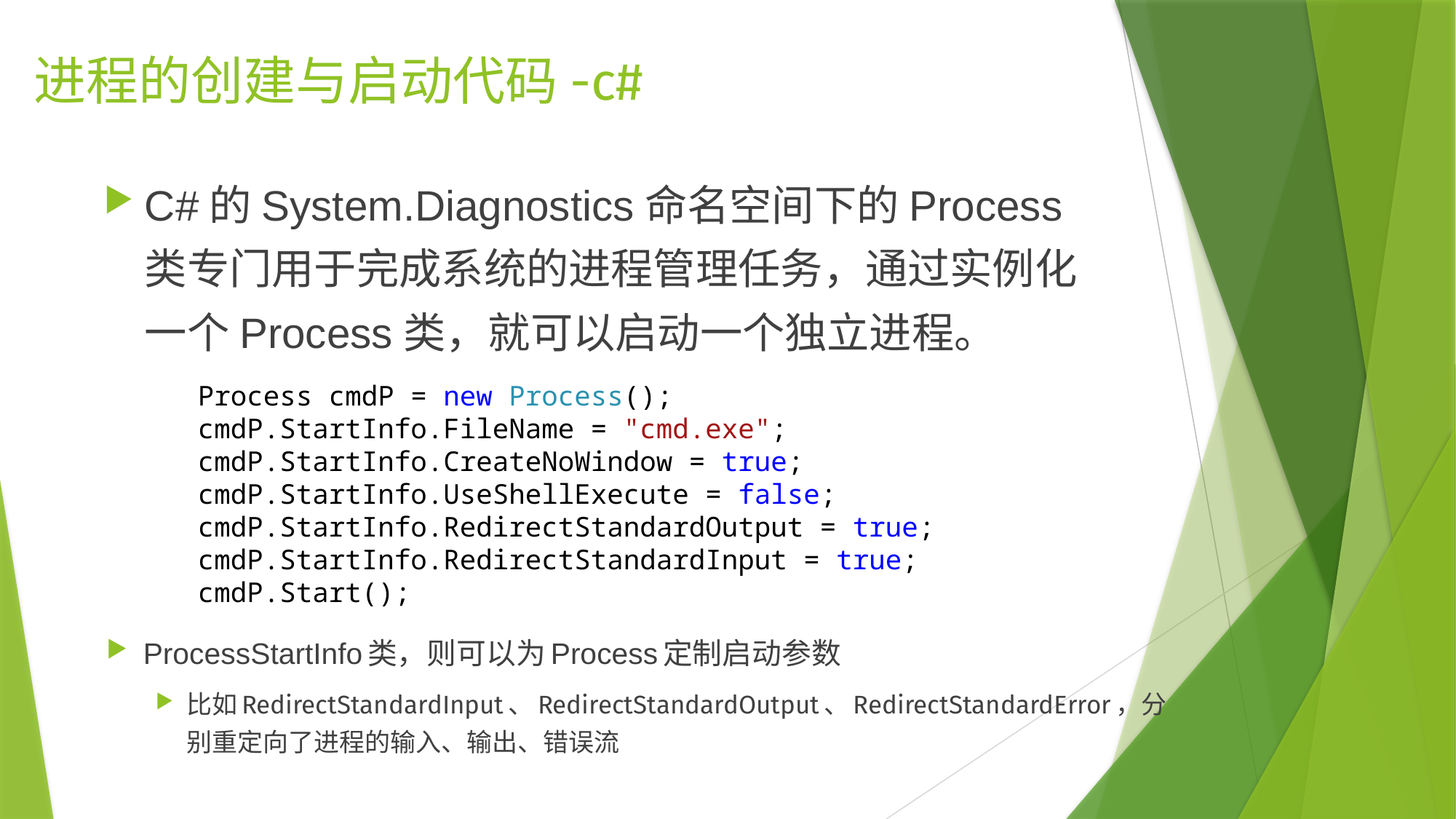

# 进程的创建与启动代码-c#
C#的System.Diagnostics命名空间下的Process类专门用于完成系统的进程管理任务，通过实例化一个Process类，就可以启动一个独立进程。

Process cmdP = new Process();
cmdP.StartInfo.FileName = "cmd.exe";
cmdP.StartInfo.CreateNoWindow = true;
cmdP.StartInfo.UseShellExecute = false;
cmdP.StartInfo.RedirectStandardOutput = true;
cmdP.StartInfo.RedirectStandardInput = true;
cmdP.Start();
ProcessStartInfo类，则可以为Process定制启动参数
比如RedirectStandardInput、RedirectStandardOutput、RedirectStandardError，分别重定向了进程的输入、输出、错误流